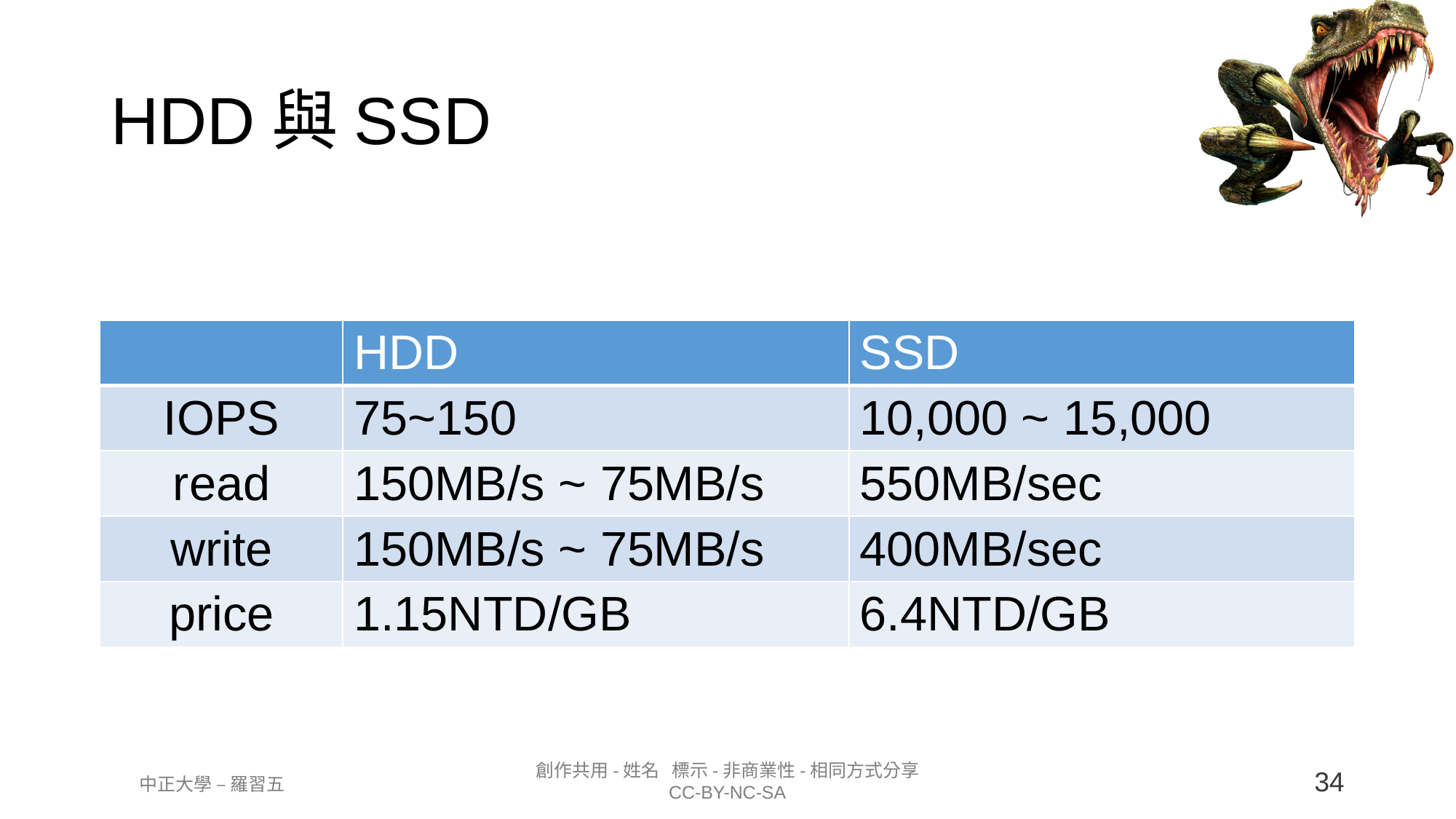

# HDD與SSD
|  | HDD | SSD |
| --- | --- | --- |
| IOPS | 75~150 | 10,000 ~ 15,000 |
| read | 150MB/s ~ 75MB/s | 550MB/sec |
| write | 150MB/s ~ 75MB/s | 400MB/sec |
| price | 1.15NTD/GB | 6.4NTD/GB |